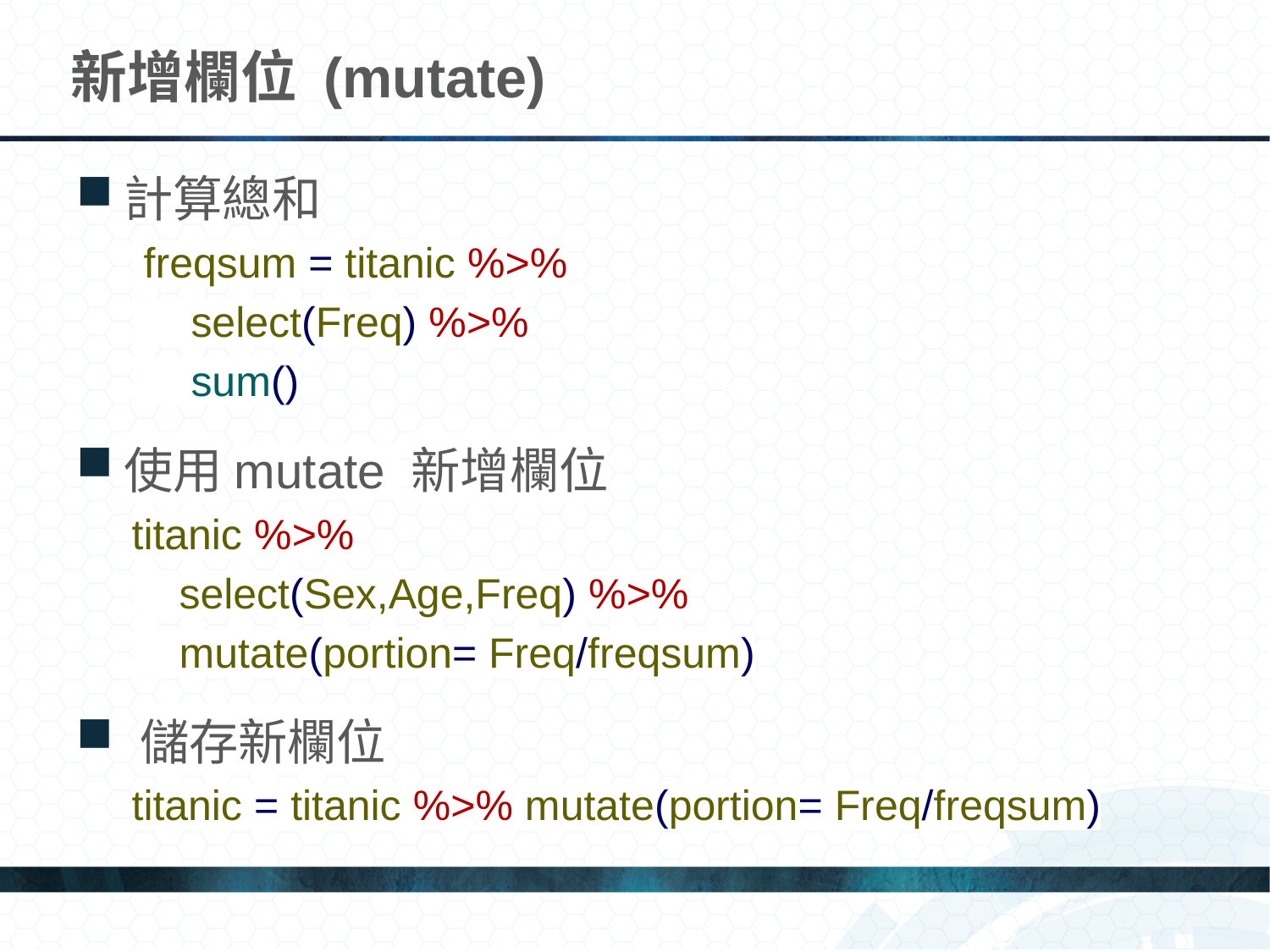

# 新增欄位 (mutate)
計算總和
 freqsum = titanic %>%
     select(Freq) %>%
     sum()

使用mutate 新增欄位
titanic %>%
    select(Sex,Age,Freq) %>%
    mutate(portion= Freq/freqsum)

儲存新欄位
titanic = titanic %>% mutate(portion= Freq/freqsum)